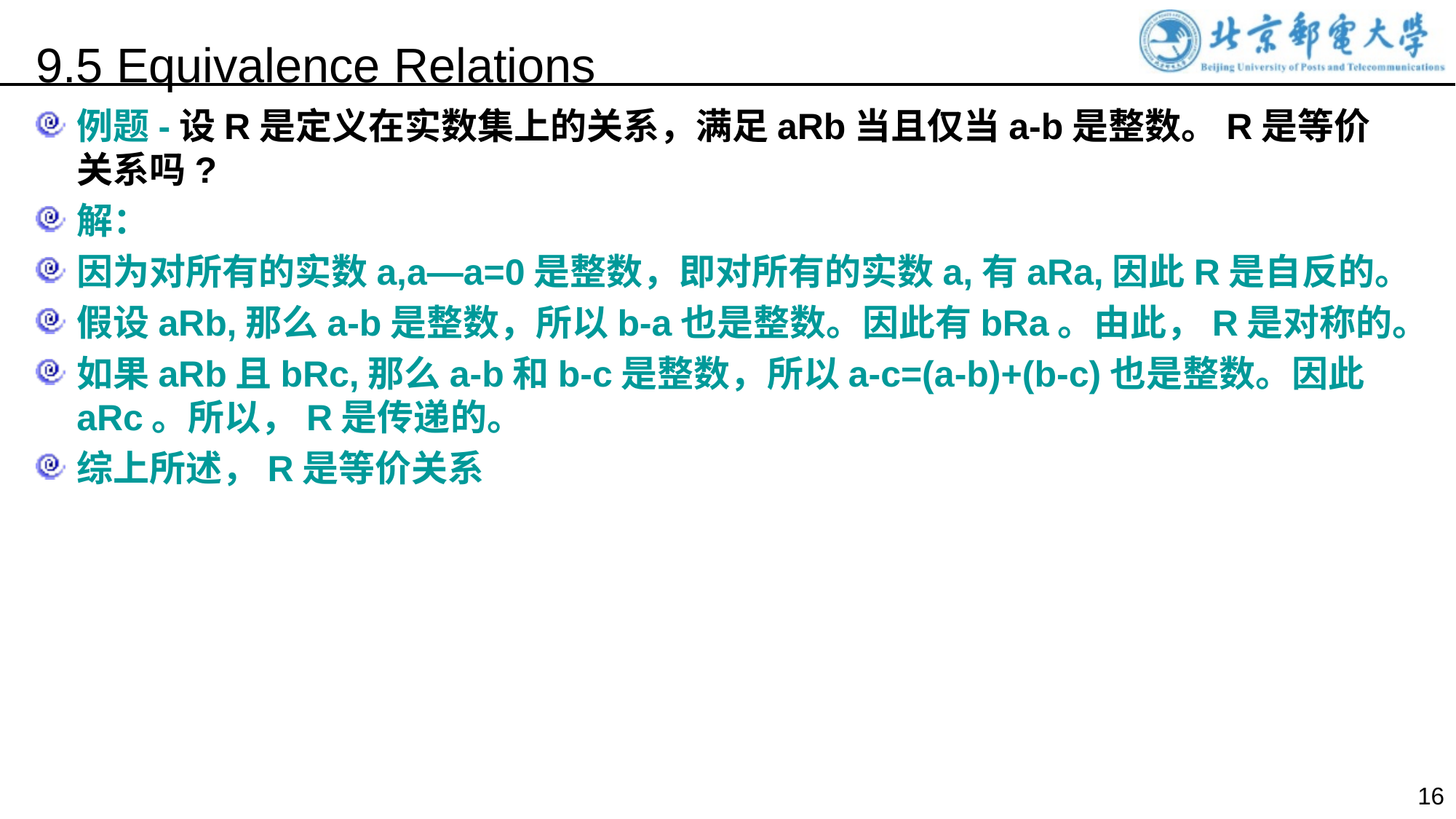

9.5 Equivalence Relations
例题-设R是定义在实数集上的关系，满足aRb当且仅当a-b是整数。R是等价关系吗?
解：
因为对所有的实数a,a—a=0是整数，即对所有的实数a,有aRa,因此R是自反的。
假设aRb,那么a-b是整数，所以b-a也是整数。因此有bRa。由此，R是对称的。
如果aRb且bRc,那么a-b和b-c是整数，所以a-c=(a-b)+(b-c)也是整数。因此aRc。所以，R是传递的。
综上所述，R是等价关系